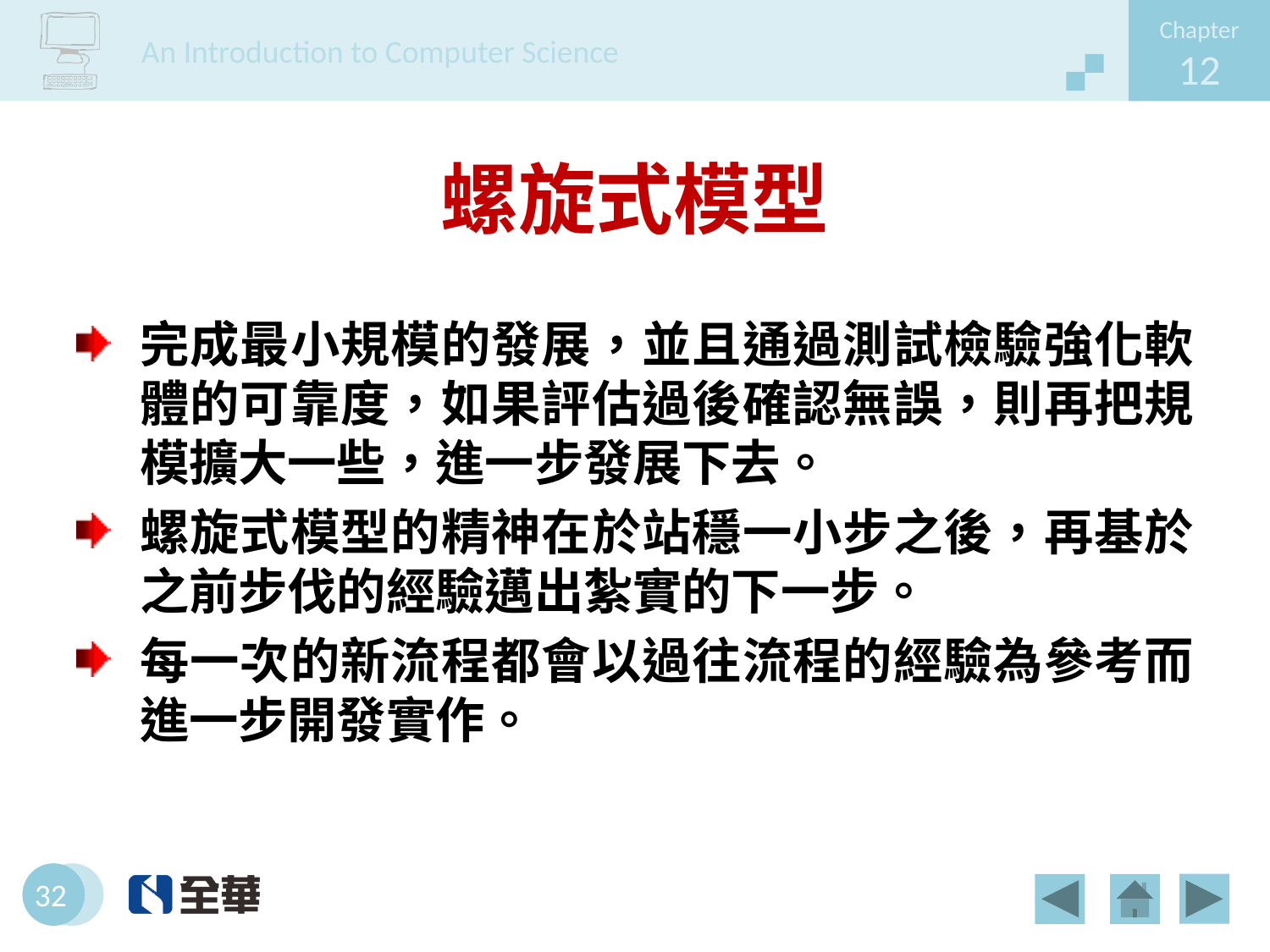

# 螺旋式模型
完成最小規模的發展，並且通過測試檢驗強化軟體的可靠度，如果評估過後確認無誤，則再把規模擴大一些，進一步發展下去。
螺旋式模型的精神在於站穩一小步之後，再基於之前步伐的經驗邁出紮實的下一步。
每一次的新流程都會以過往流程的經驗為參考而進一步開發實作。